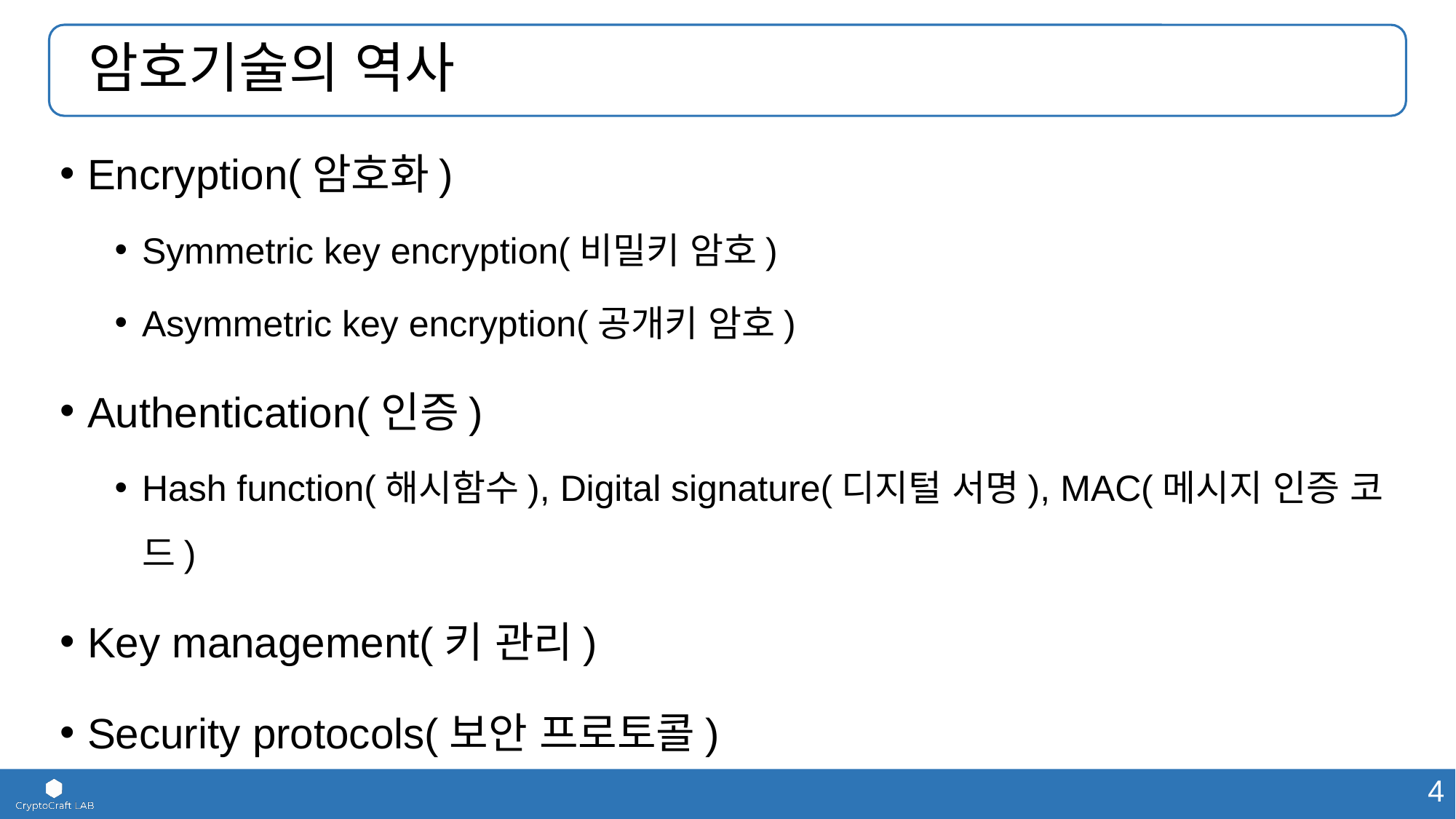

# 암호기술의 역사
Encryption(암호화)
Symmetric key encryption(비밀키 암호)
Asymmetric key encryption(공개키 암호)
Authentication(인증)
Hash function(해시함수), Digital signature(디지털 서명), MAC(메시지 인증 코드)
Key management(키 관리)
Security protocols(보안 프로토콜)